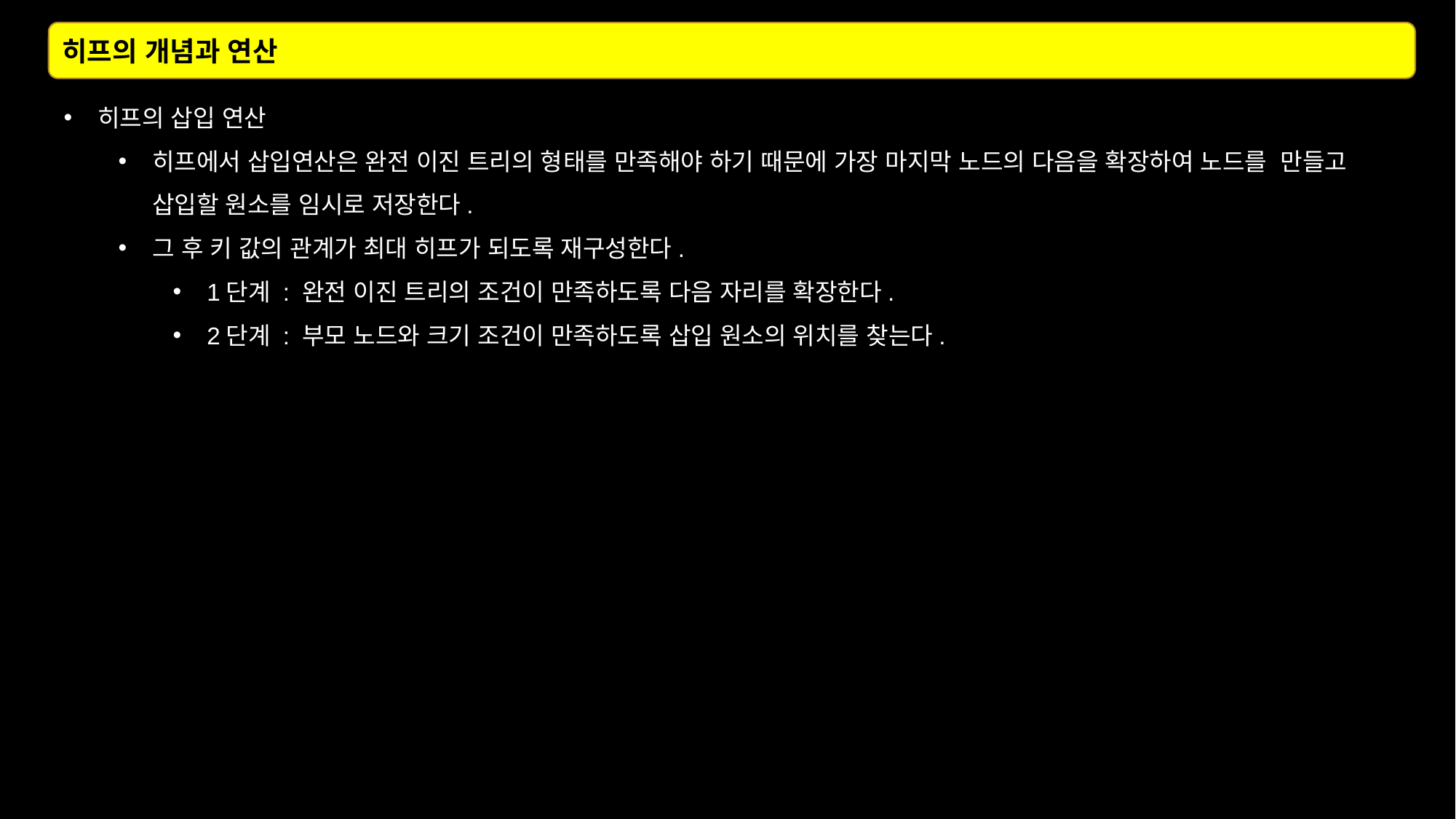

히프의 개념과 연산
히프의 삽입 연산
히프에서 삽입연산은 완전 이진 트리의 형태를 만족해야 하기 때문에 가장 마지막 노드의 다음을 확장하여 노드를  만들고 삽입할 원소를 임시로 저장한다.
그 후 키 값의 관계가 최대 히프가 되도록 재구성한다.
1단계 : 완전 이진 트리의 조건이 만족하도록 다음 자리를 확장한다.
2단계 : 부모 노드와 크기 조건이 만족하도록 삽입 원소의 위치를 찾는다.